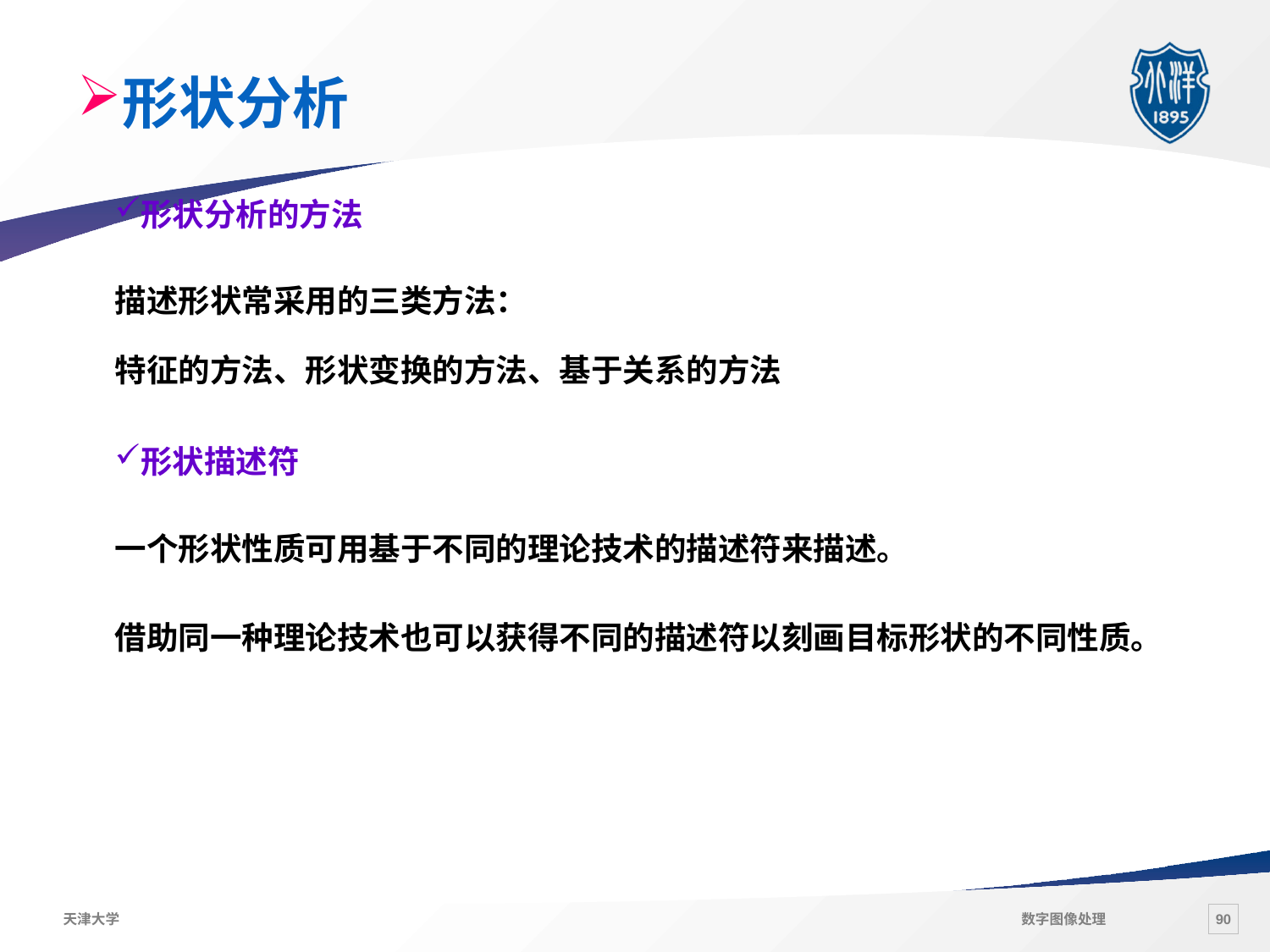

# 形状分析
形状分析的方法

描述形状常采用的三类方法：

特征的方法、形状变换的方法、基于关系的方法

形状描述符

一个形状性质可用基于不同的理论技术的描述符来描述。

借助同一种理论技术也可以获得不同的描述符以刻画目标形状的不同性质。